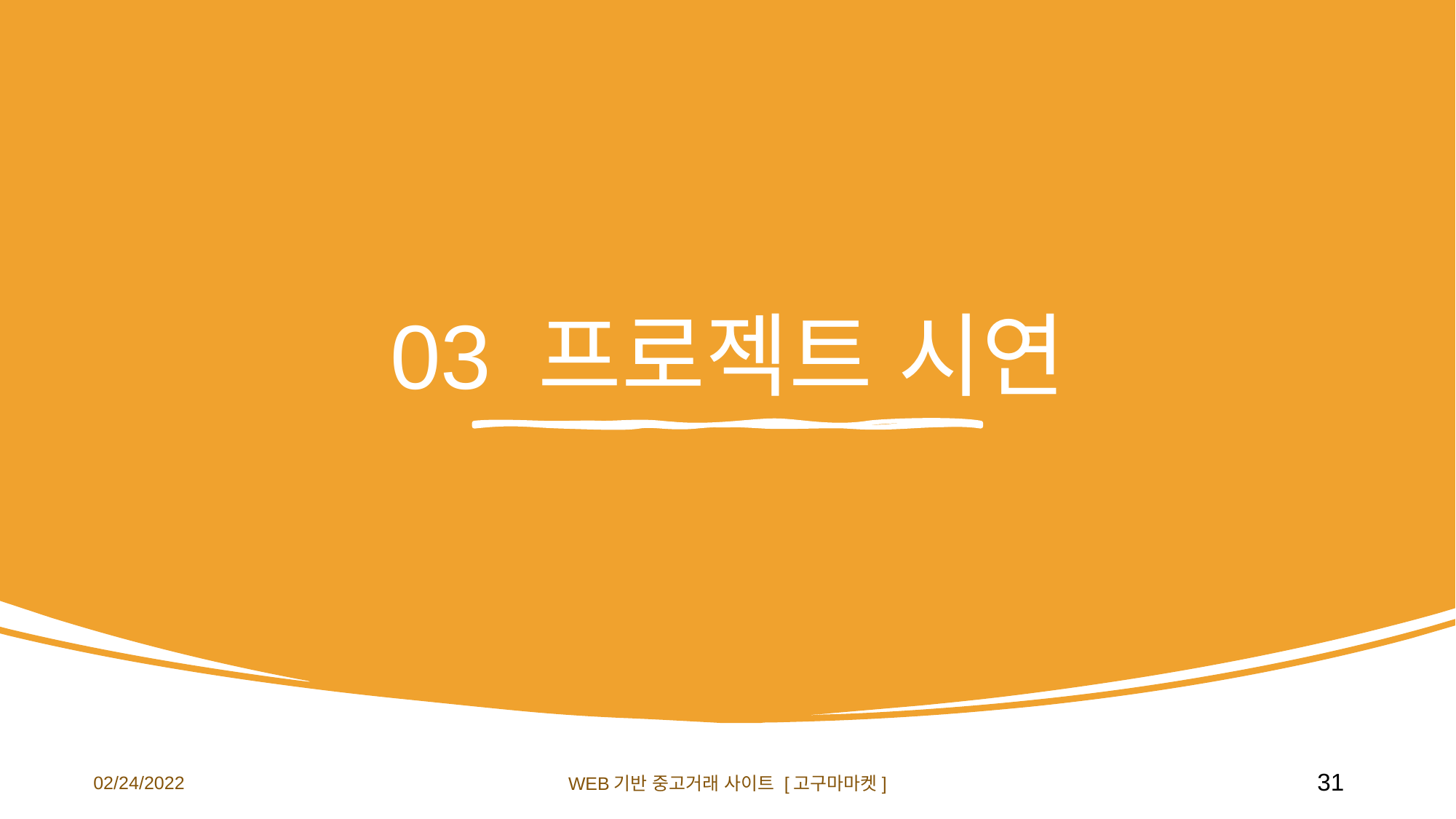

# 03 프로젝트 시연

31
02/24/2022
WEB기반 중고거래 사이트 [고구마마켓]